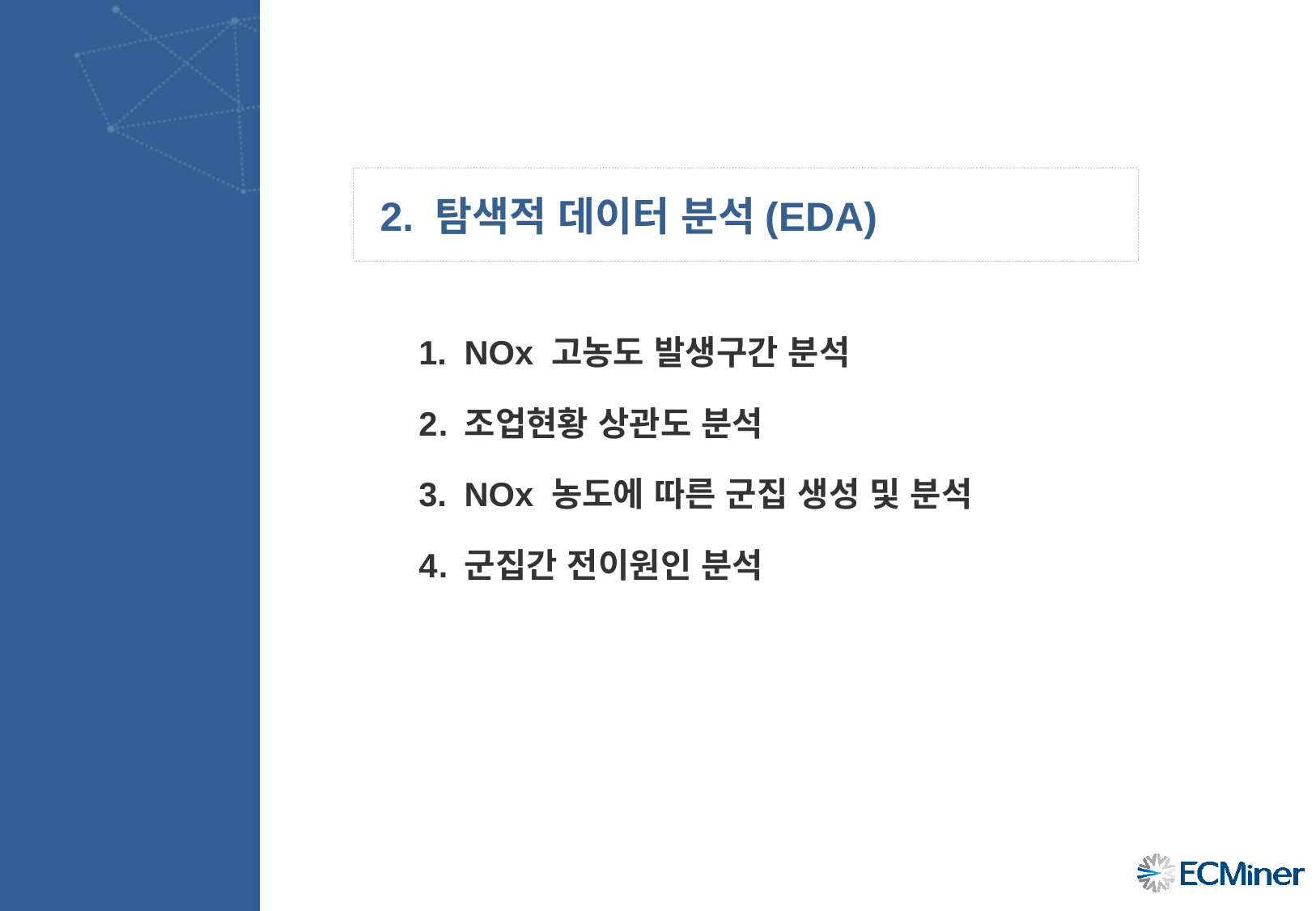

2. 탐색적 데이터 분석(EDA)
NOx 고농도 발생구간 분석
조업현황 상관도 분석
NOx 농도에 따른 군집 생성 및 분석
군집간 전이원인 분석